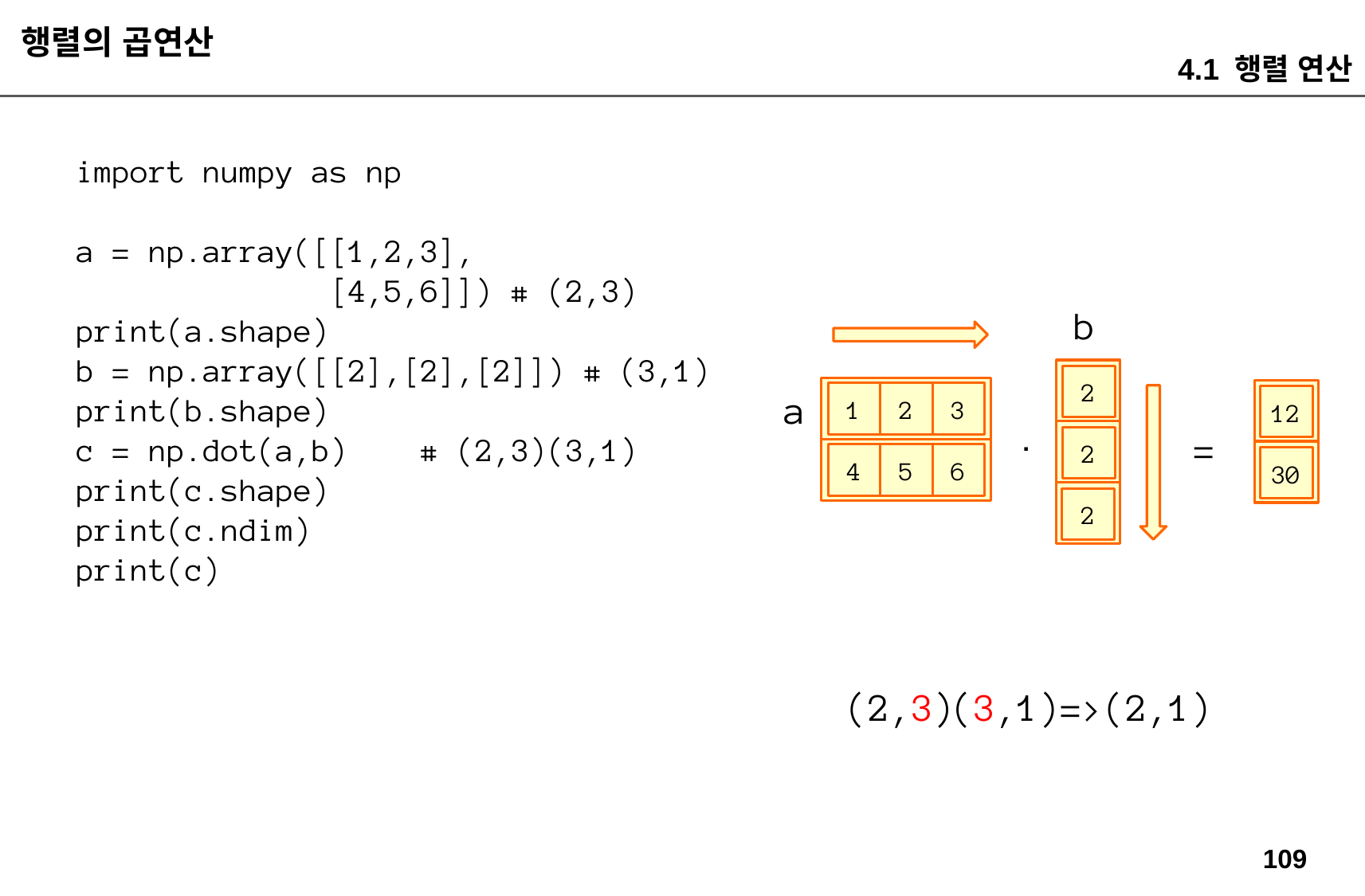

행렬의 곱연산
4.1 행렬 연산
import numpy as np

a = np.array([[1,2,3],
              [4,5,6]]) # (2,3)
print(a.shape)
b = np.array([[2],[2],[2]]) # (3,1)
print(b.shape)
c = np.dot(a,b)    # (2,3)(3,1)
print(c.shape)
print(c.ndim)
print(c)
b

2

a

3
2
1
12
.
=

2

6
5
4
30

2
(3,1)=>(2,1)
(2,3)